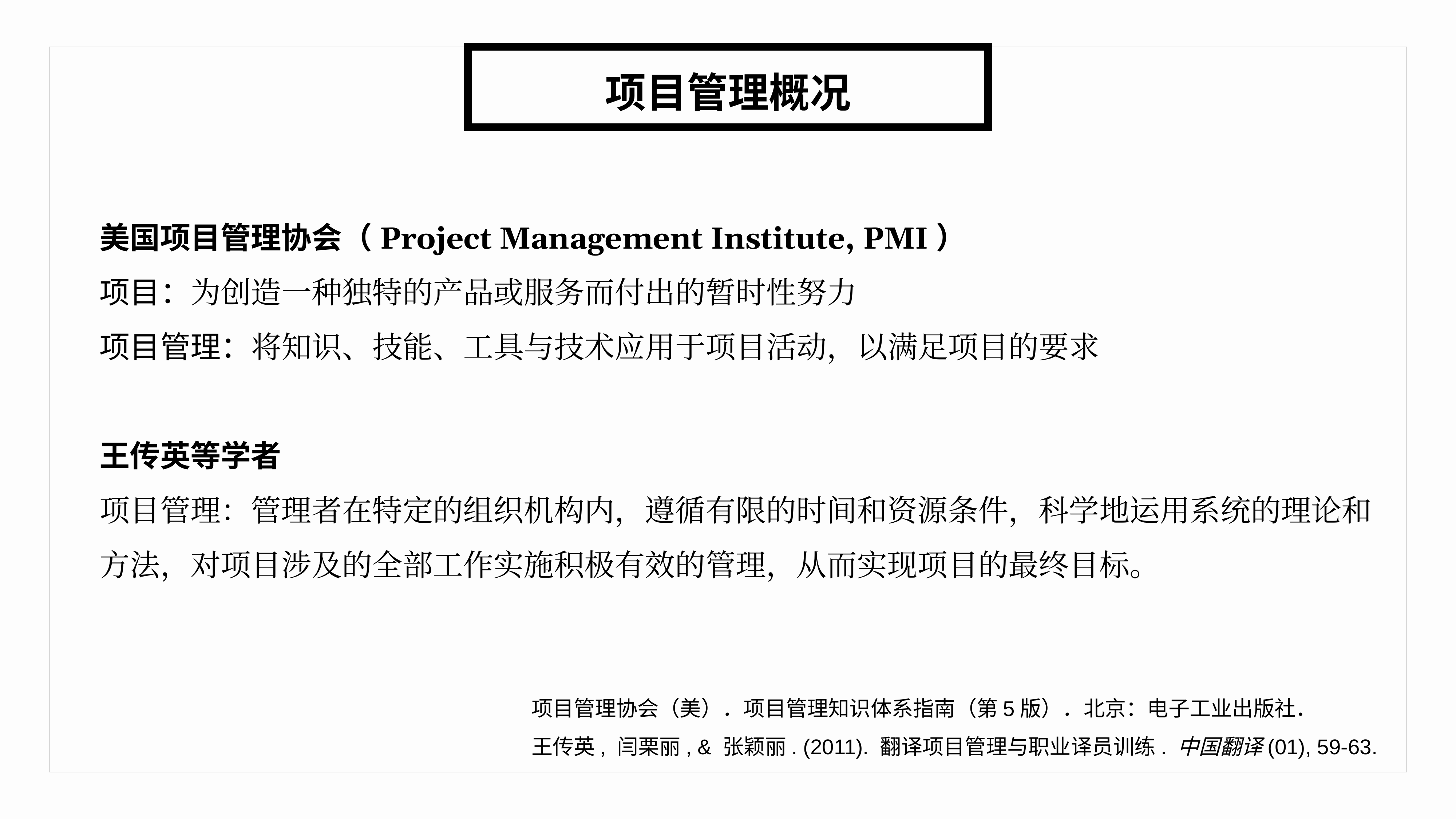

项目管理概况
美国项目管理协会（Project Management Institute, PMI）
项目：为创造一种独特的产品或服务而付出的暂时性努力
项目管理：将知识、技能、工具与技术应用于项目活动，以满足项目的要求

王传英等学者
项目管理：管理者在特定的组织机构内，遵循有限的时间和资源条件，科学地运用系统的理论和方法，对项目涉及的全部工作实施积极有效的管理，从而实现项目的最终目标。
项目管理协会（美）．项目管理知识体系指南（第5版）．北京：电子工业出版社．
王传英, 闫栗丽, & 张颖丽. (2011). 翻译项目管理与职业译员训练. 中国翻译(01), 59-63.